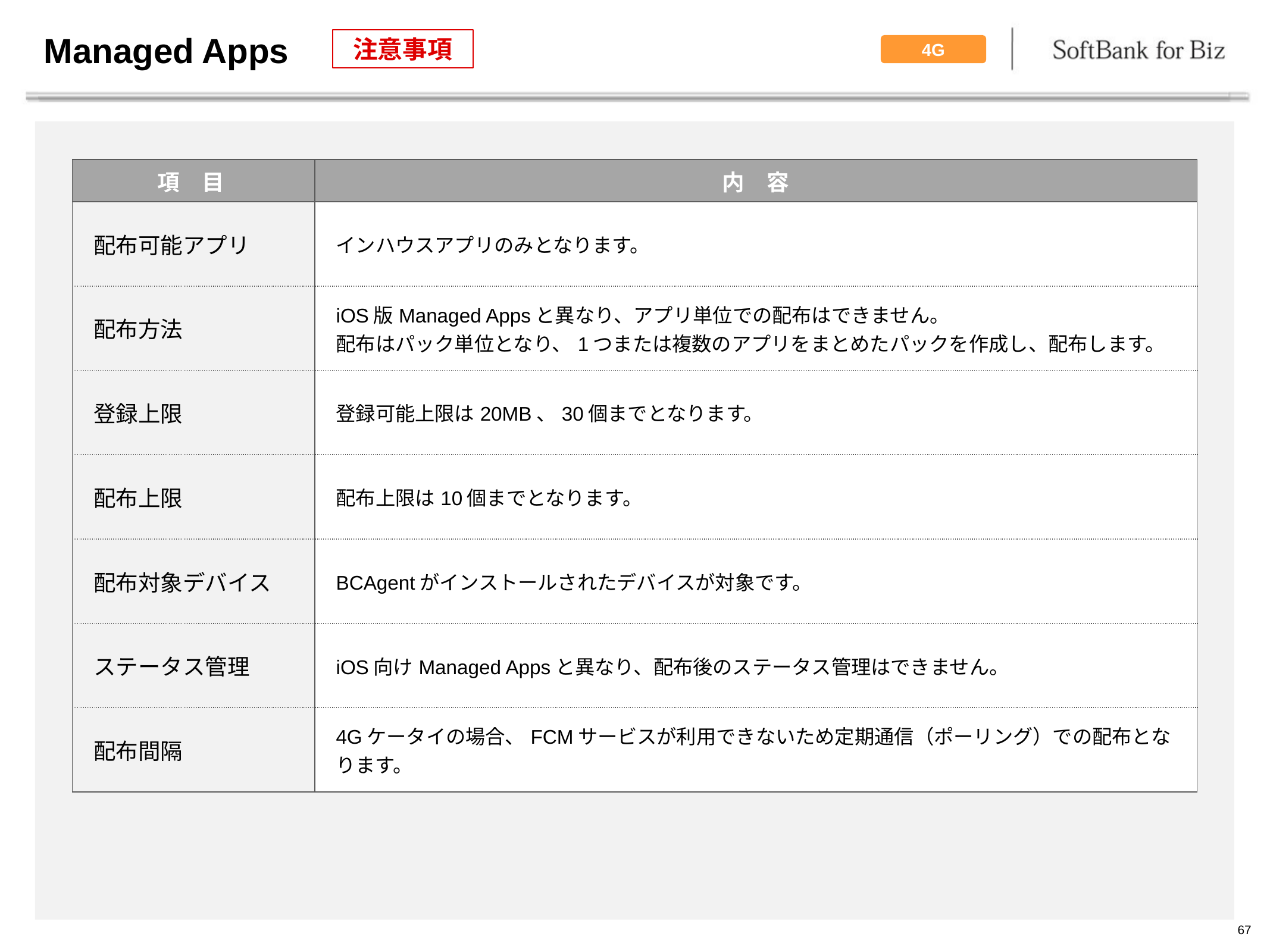

# Managed Apps
注意事項
4G
| 項　目 | 内　容 |
| --- | --- |
| 配布可能アプリ | インハウスアプリのみとなります。 |
| 配布方法 | iOS版Managed Appsと異なり、アプリ単位での配布はできません。 配布はパック単位となり、1つまたは複数のアプリをまとめたパックを作成し、配布します。 |
| 登録上限 | 登録可能上限は20MB、30個までとなります。 |
| 配布上限 | 配布上限は10個までとなります。 |
| 配布対象デバイス | BCAgentがインストールされたデバイスが対象です。 |
| ステータス管理 | iOS向けManaged Appsと異なり、配布後のステータス管理はできません。 |
| 配布間隔 | 4Gケータイの場合、FCMサービスが利用できないため定期通信（ポーリング）での配布となります。 |
67